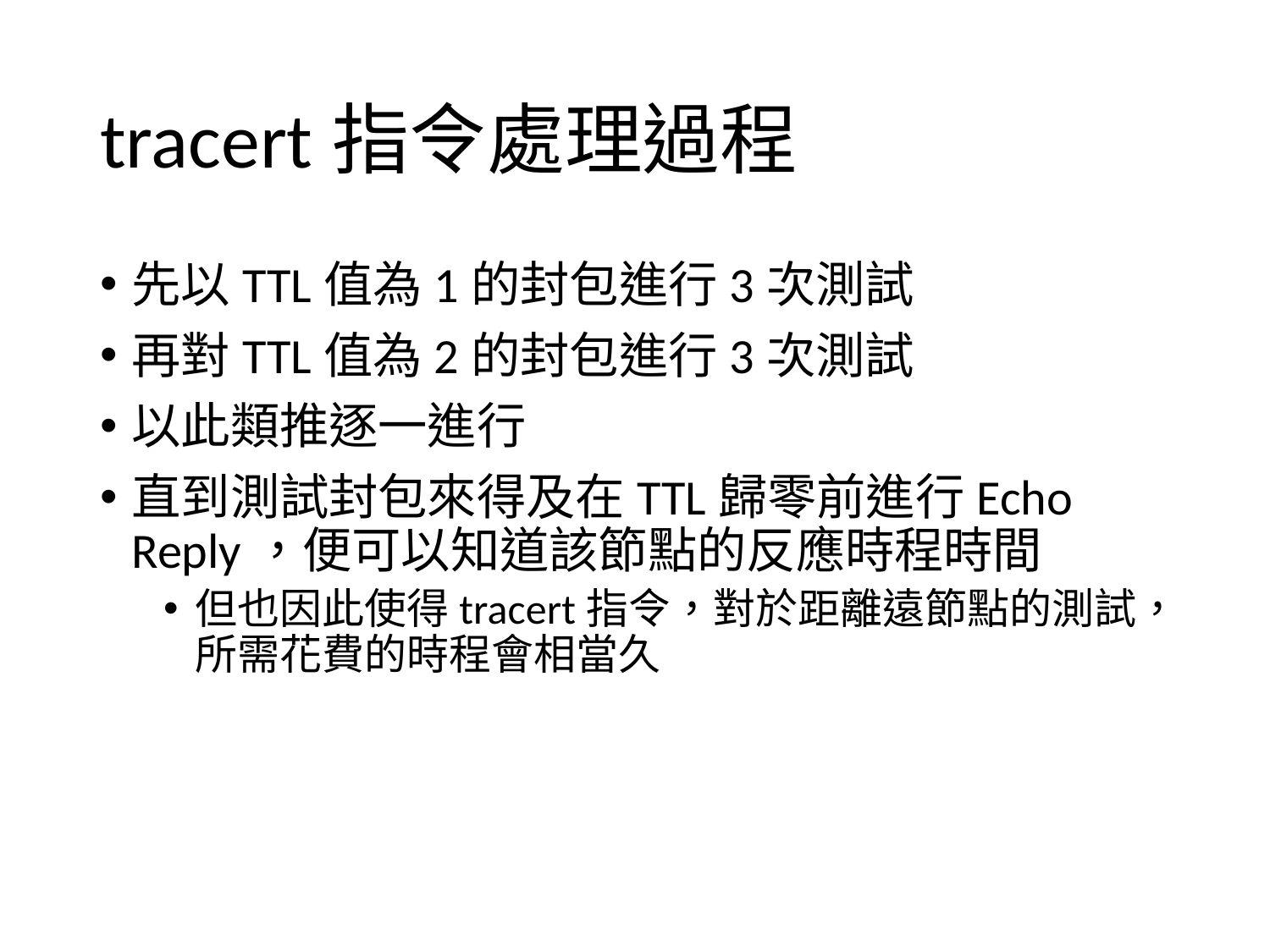

# tracert指令處理過程
先以TTL值為1的封包進行3次測試
再對TTL值為2的封包進行3次測試
以此類推逐一進行
直到測試封包來得及在TTL歸零前進行Echo Reply，便可以知道該節點的反應時程時間
但也因此使得tracert指令，對於距離遠節點的測試，所需花費的時程會相當久